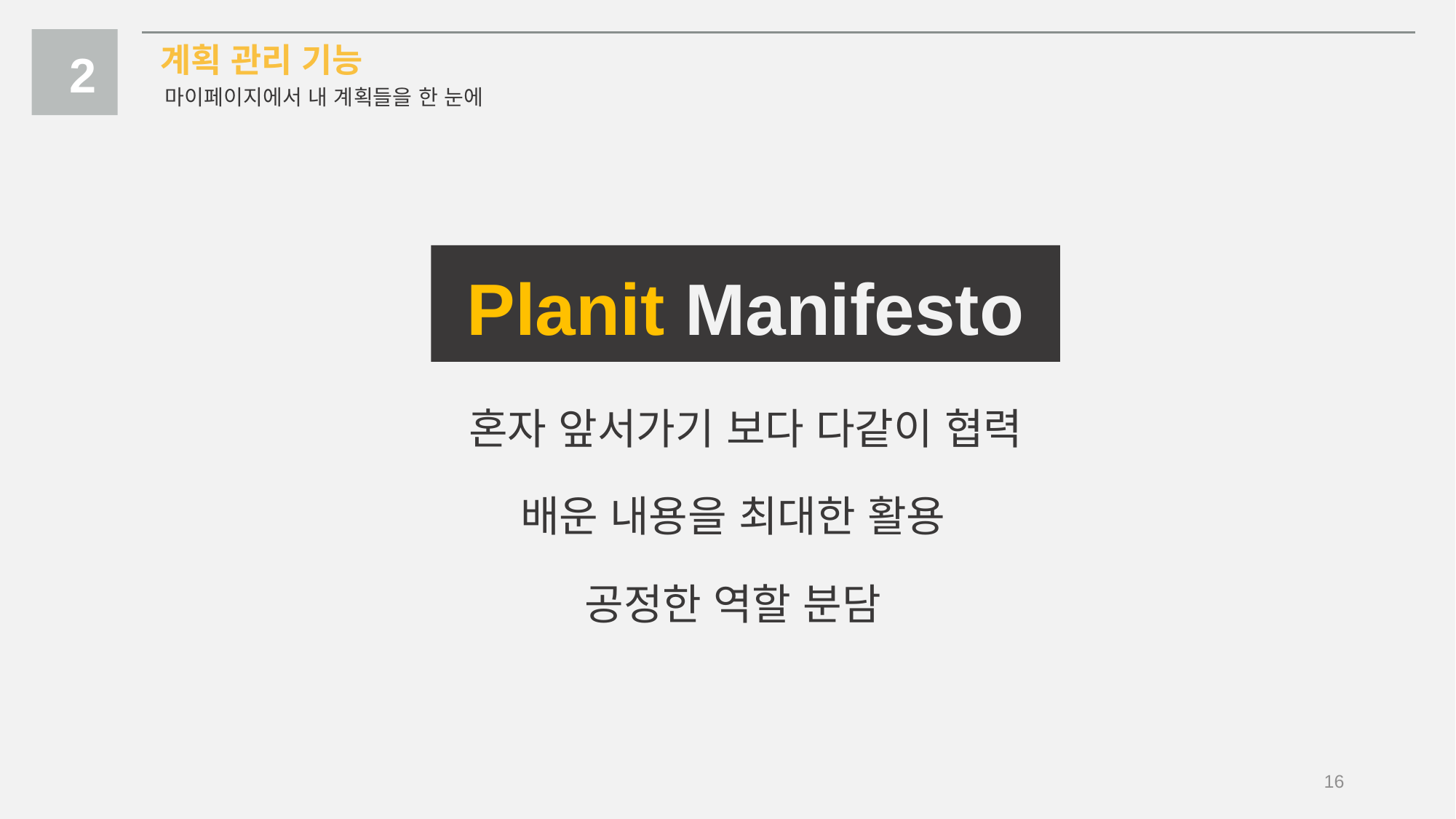

계획 관리 기능
2
마이페이지에서 내 계획들을 한 눈에

Planit Manifesto
혼자 앞서가기 보다 다같이 협력
배운 내용을 최대한 활용
공정한 역할 분담
16